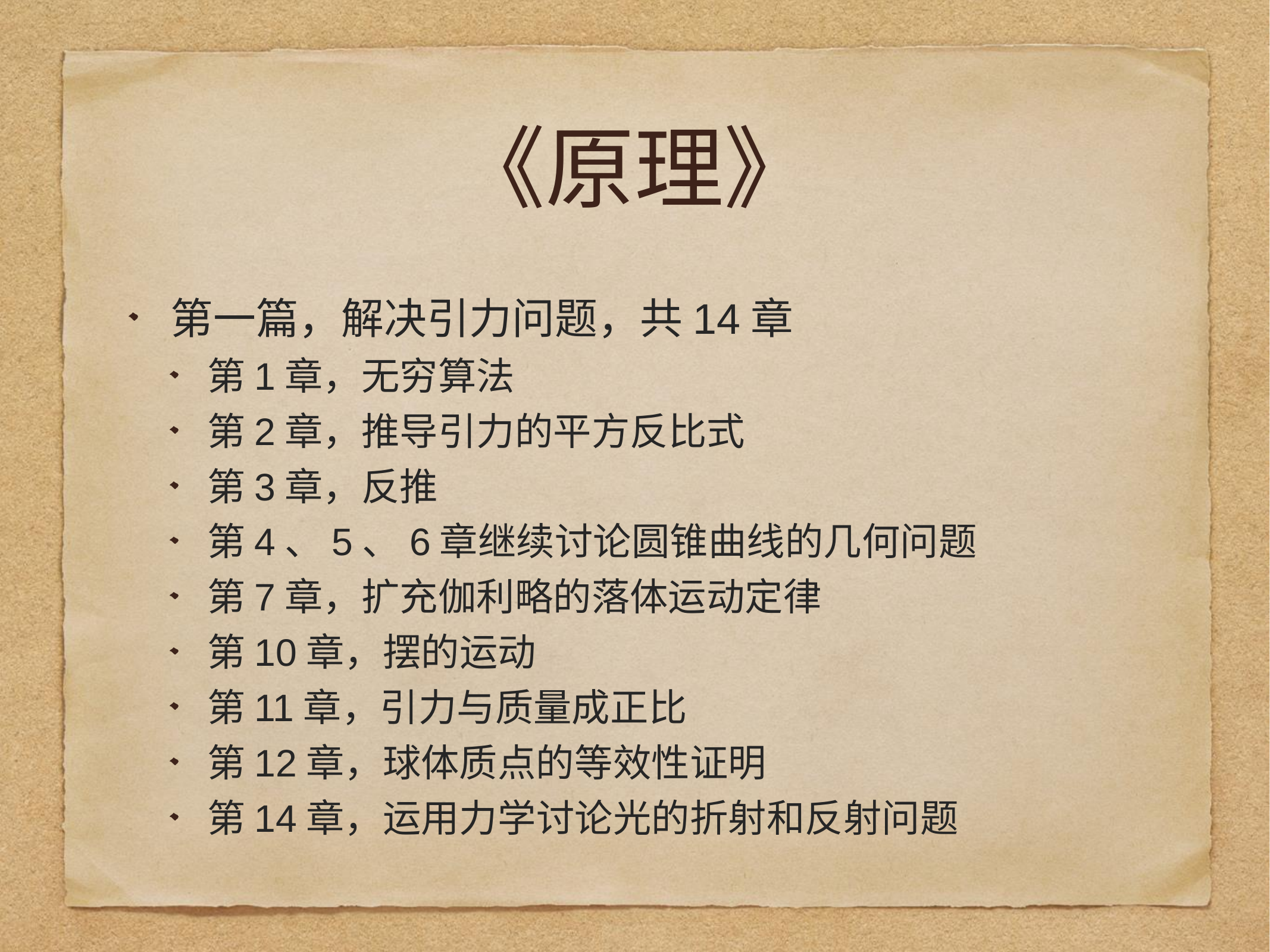

# 《原理》
第一篇，解决引力问题，共14章
第1章，无穷算法
第2章，推导引力的平方反比式
第3章，反推
第4、5、6章继续讨论圆锥曲线的几何问题
第7章，扩充伽利略的落体运动定律
第10章，摆的运动
第11章，引力与质量成正比
第12章，球体质点的等效性证明
第14章，运用力学讨论光的折射和反射问题